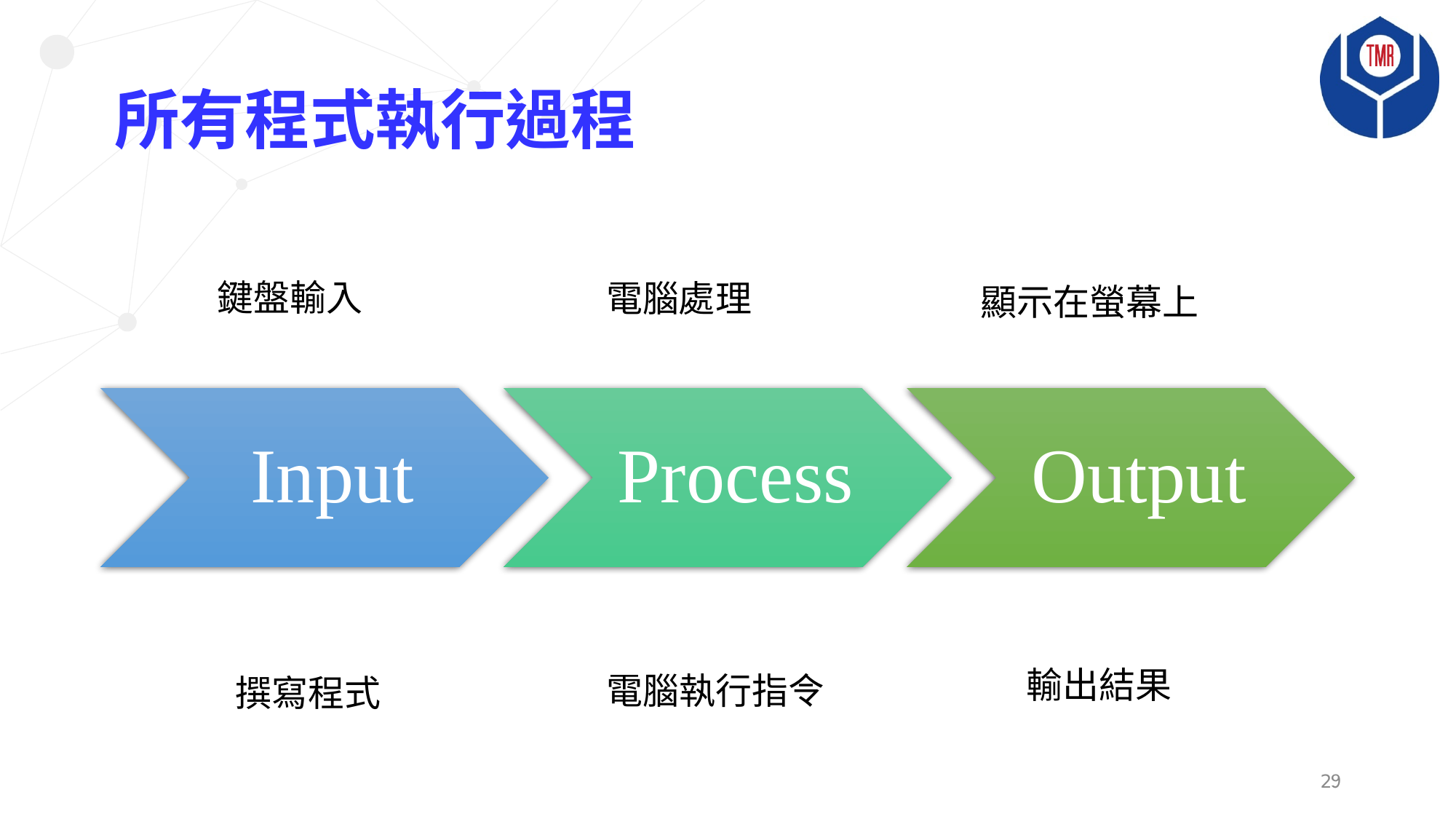

# 所有程式執行過程
Input
Process
Output
鍵盤輸入
電腦處理
顯示在螢幕上
輸出結果
電腦執行指令
撰寫程式
29